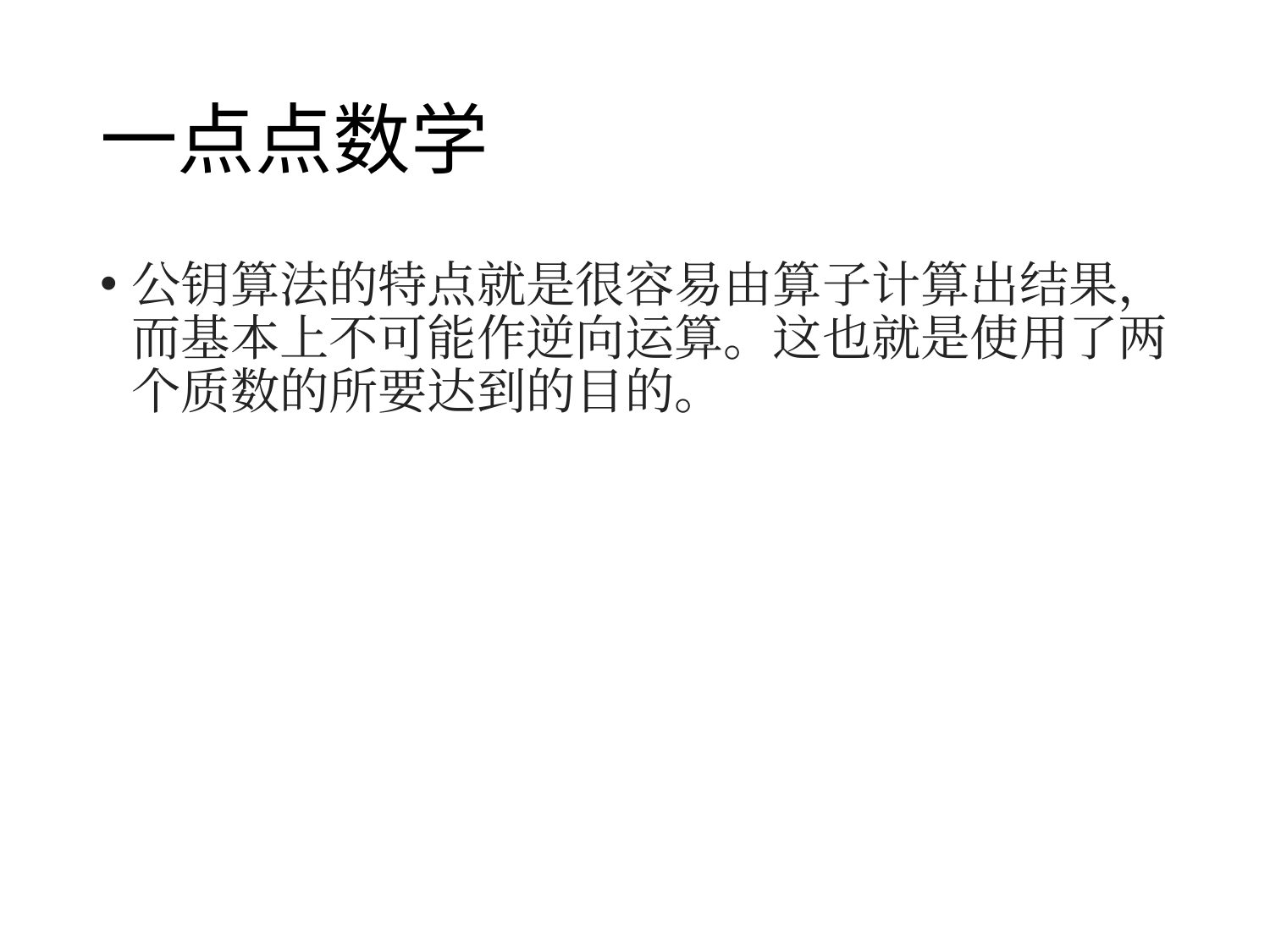

# 一点点数学
公钥算法的特点就是很容易由算子计算出结果，而基本上不可能作逆向运算。这也就是使用了两个质数的所要达到的目的。